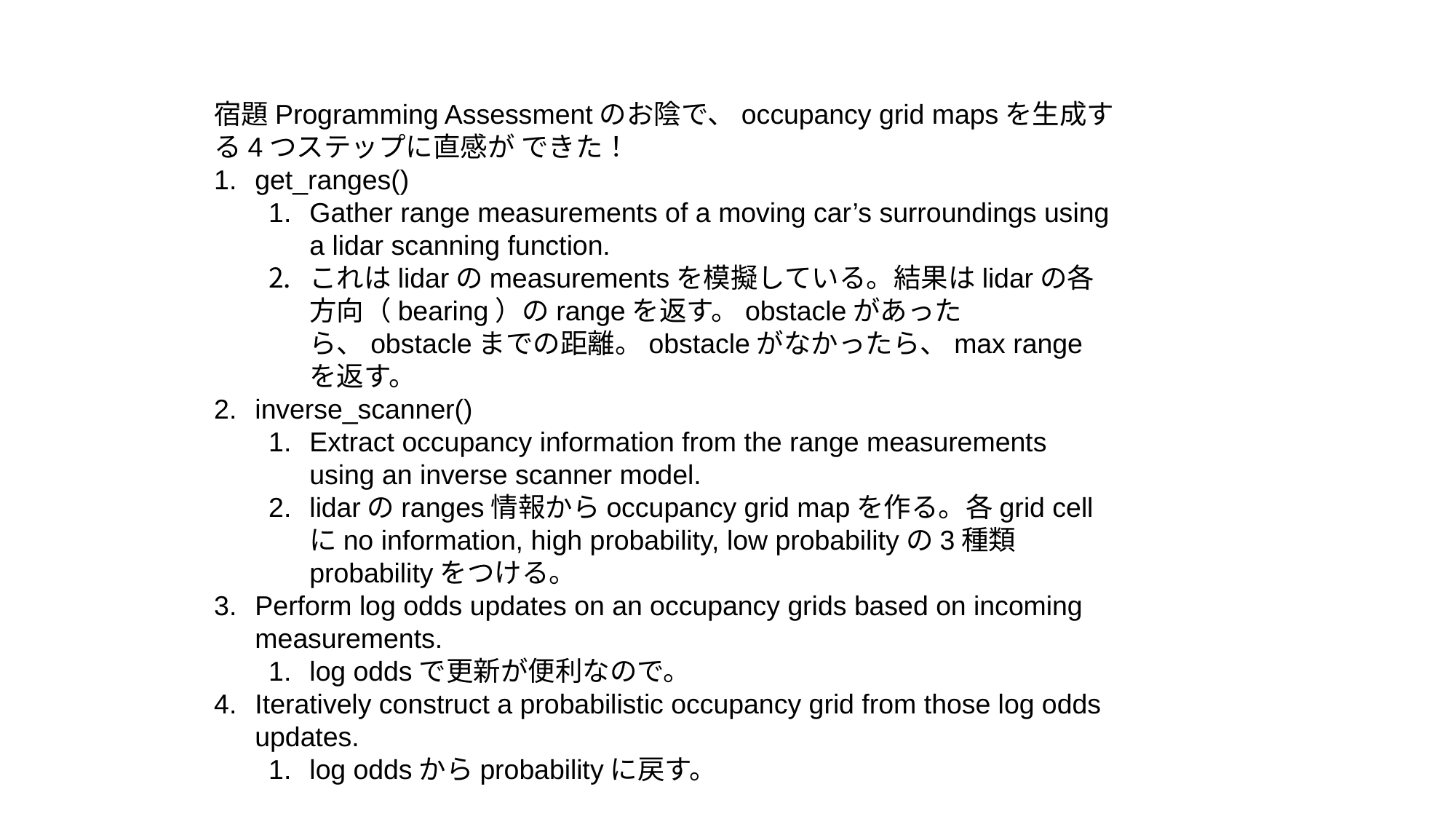

宿題Programming Assessmentのお陰で、occupancy grid mapsを⽣成する4つステップに直感が できた！
get_ranges()
Gather range measurements of a moving car’s surroundings using a lidar scanning function.
これはlidarのmeasurementsを模擬している。結果はlidarの各⽅向（bearing）のrangeを返す。obstacleがあったら、obstacleまでの距離。obstacleがなかったら、max rangeを返す。
inverse_scanner()
Extract occupancy information from the range measurements using an inverse scanner model.
lidarのranges情報からoccupancy grid mapを作る。各grid cellにno information, high probability, low probabilityの3種類probabilityをつける。
Perform log odds updates on an occupancy grids based on incoming measurements.
log oddsで更新が便利なので。
Iteratively construct a probabilistic occupancy grid from those log odds updates.
log oddsからprobabilityに戻す。